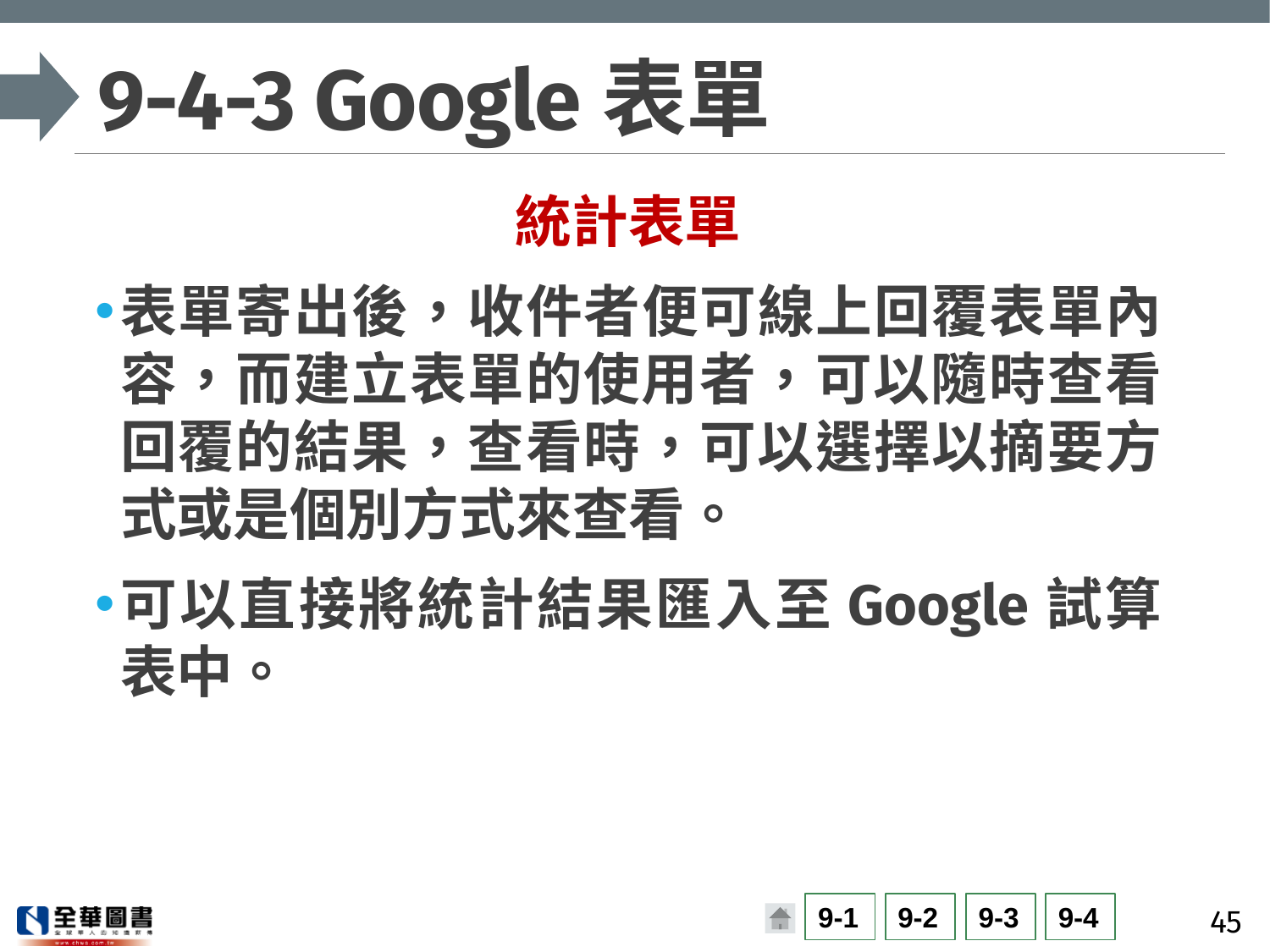

# 9-4-3 Google表單
統計表單
表單寄出後，收件者便可線上回覆表單內容，而建立表單的使用者，可以隨時查看回覆的結果，查看時，可以選擇以摘要方式或是個別方式來查看。
可以直接將統計結果匯入至Google試算表中。
45